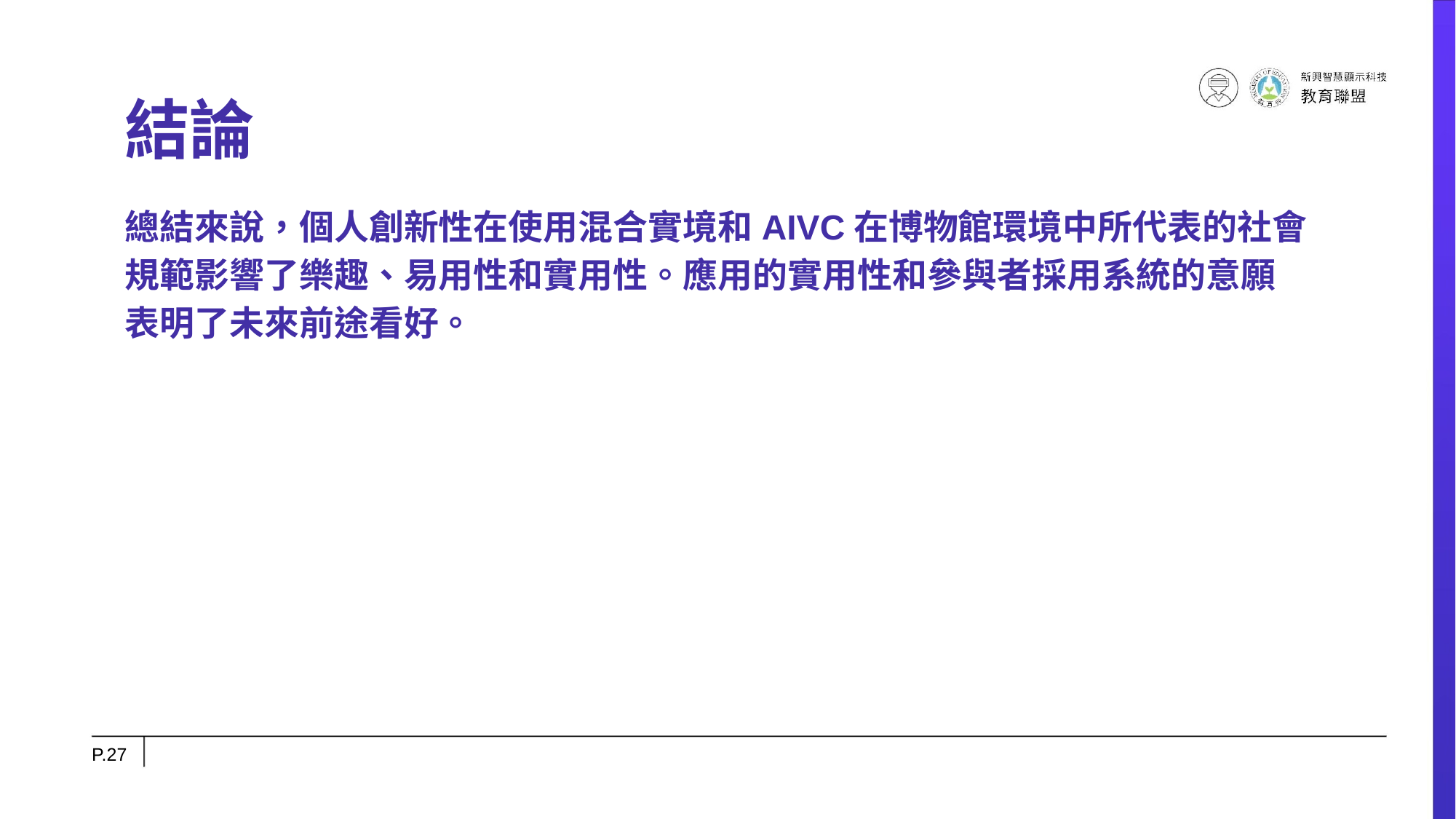

結論
總結來說，個人創新性在使用混合實境和AIVC在博物館環境中所代表的社會規範影響了樂趣、易用性和實用性。應用的實用性和參與者採用系統的意願表明了未來前途看好。

P.27